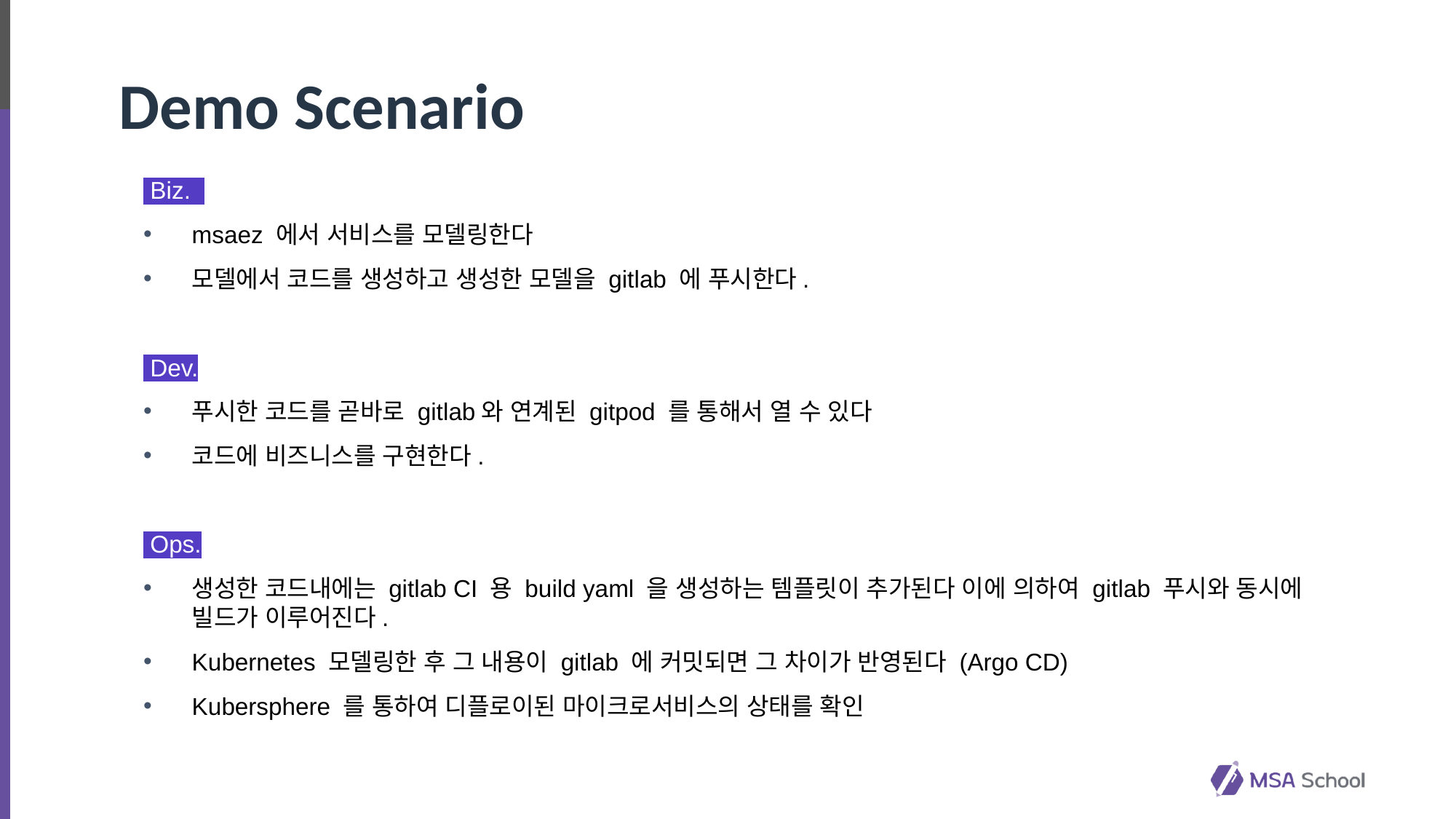

# Demo Scenario
 Biz.
msaez 에서 서비스를 모델링한다
모델에서 코드를 생성하고 생성한 모델을 gitlab 에 푸시한다.

 Dev.
푸시한 코드를 곧바로 gitlab와 연계된 gitpod 를 통해서 열 수 있다
코드에 비즈니스를 구현한다.

 Ops.
생성한 코드내에는 gitlab CI 용 build yaml 을 생성하는 템플릿이 추가된다 이에 의하여 gitlab 푸시와 동시에 빌드가 이루어진다.
Kubernetes 모델링한 후 그 내용이 gitlab 에 커밋되면 그 차이가 반영된다 (Argo CD)
Kubersphere 를 통하여 디플로이된 마이크로서비스의 상태를 확인